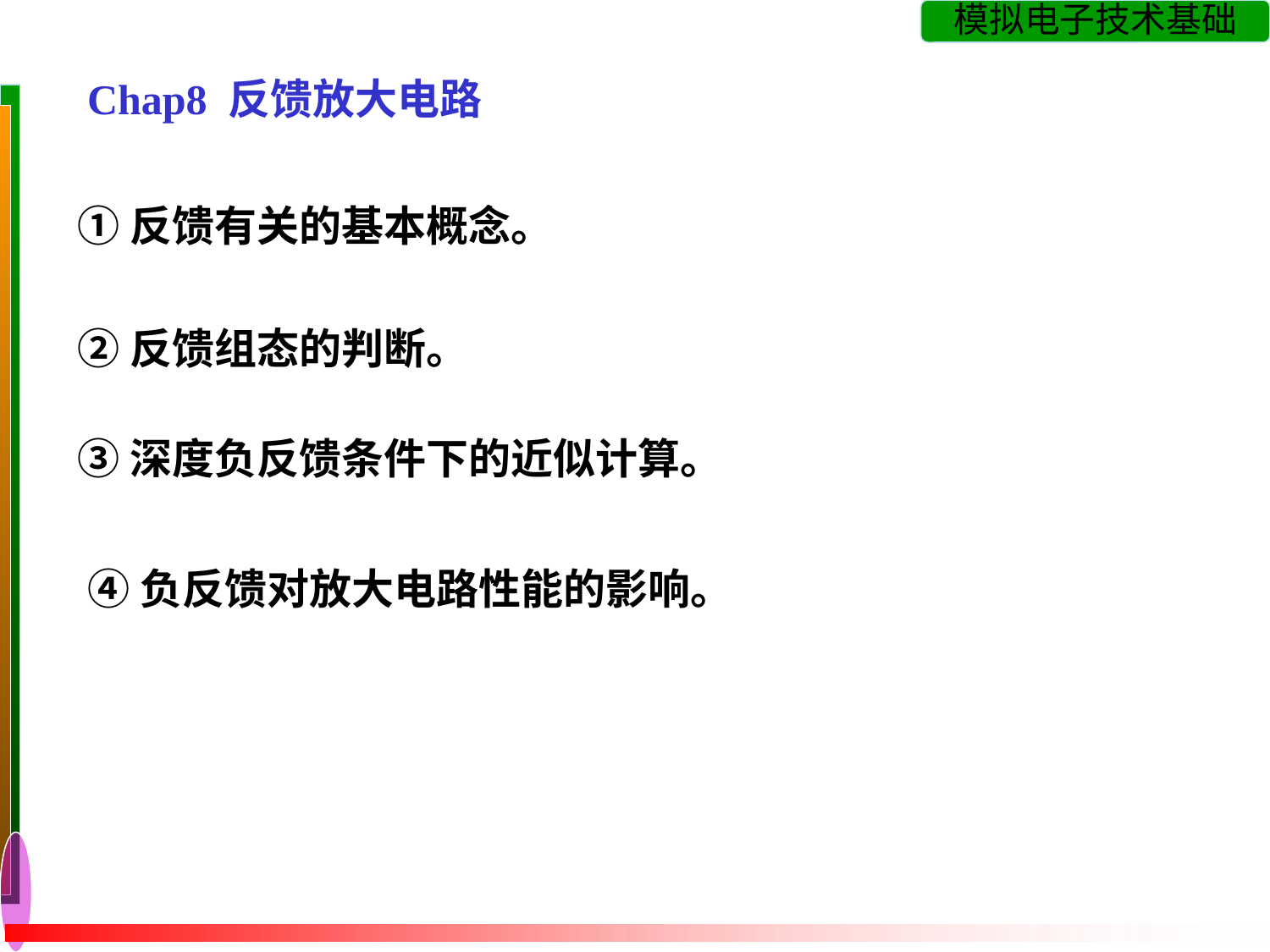

Chap8 反馈放大电路
①反馈有关的基本概念。
②反馈组态的判断。
③深度负反馈条件下的近似计算。
④负反馈对放大电路性能的影响。